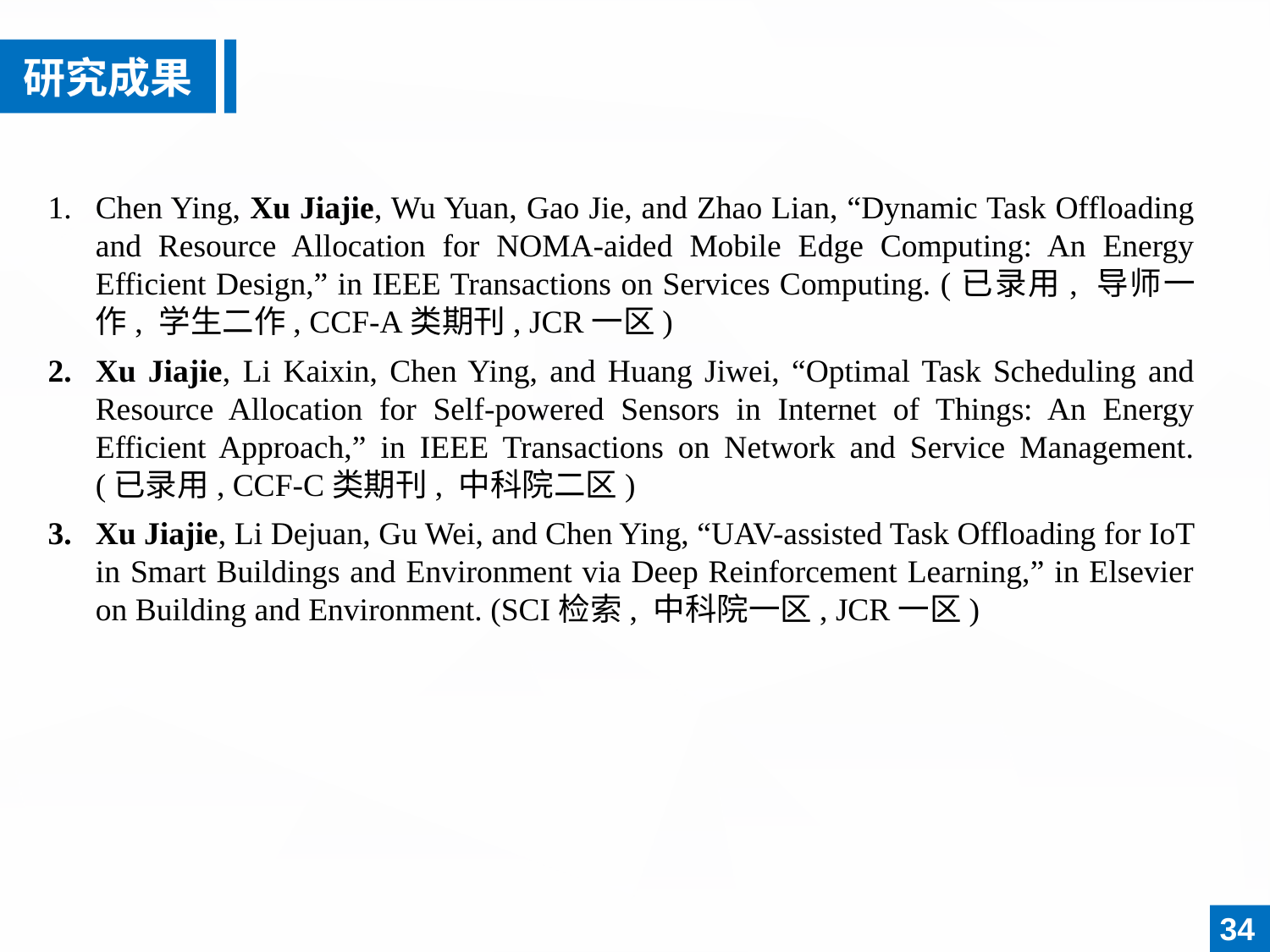

研究成果

Chen Ying, Xu Jiajie, Wu Yuan, Gao Jie, and Zhao Lian, “Dynamic Task Offloading and Resource Allocation for NOMA-aided Mobile Edge Computing: An Energy Efficient Design,” in IEEE Transactions on Services Computing. (已录用, 导师一作, 学生二作, CCF-A类期刊, JCR一区)
Xu Jiajie, Li Kaixin, Chen Ying, and Huang Jiwei, “Optimal Task Scheduling and Resource Allocation for Self-powered Sensors in Internet of Things: An Energy Efficient Approach,” in IEEE Transactions on Network and Service Management. (已录用, CCF-C类期刊, 中科院二区)
Xu Jiajie, Li Dejuan, Gu Wei, and Chen Ying, “UAV-assisted Task Offloading for IoT in Smart Buildings and Environment via Deep Reinforcement Learning,” in Elsevier on Building and Environment. (SCI检索, 中科院一区, JCR一区)